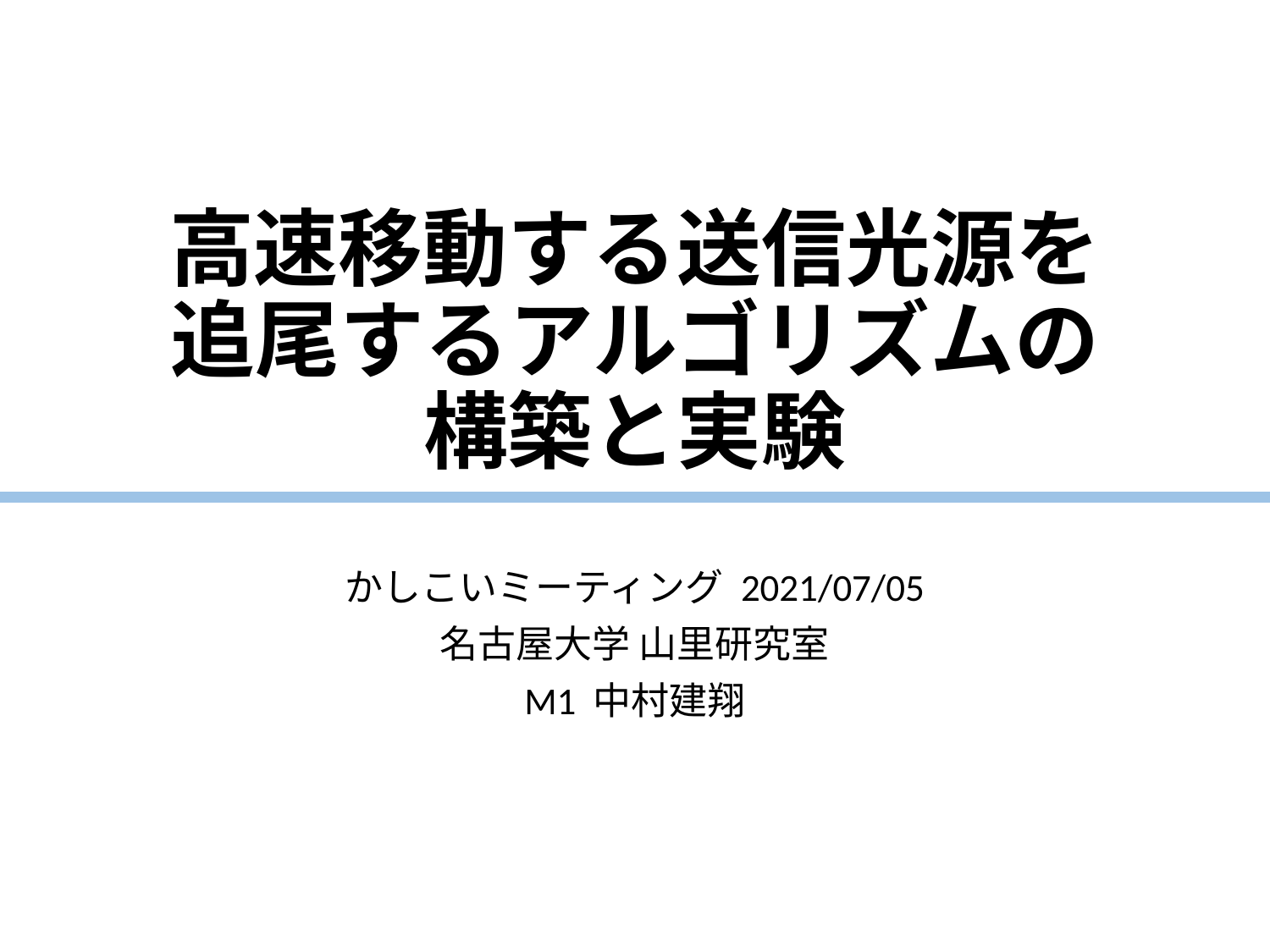

# 高速移動する送信光源を 追尾するアルゴリズムの 構築と実験

かしこいミーティング 2021/07/05
名古屋大学 山里研究室
M1 中村建翔